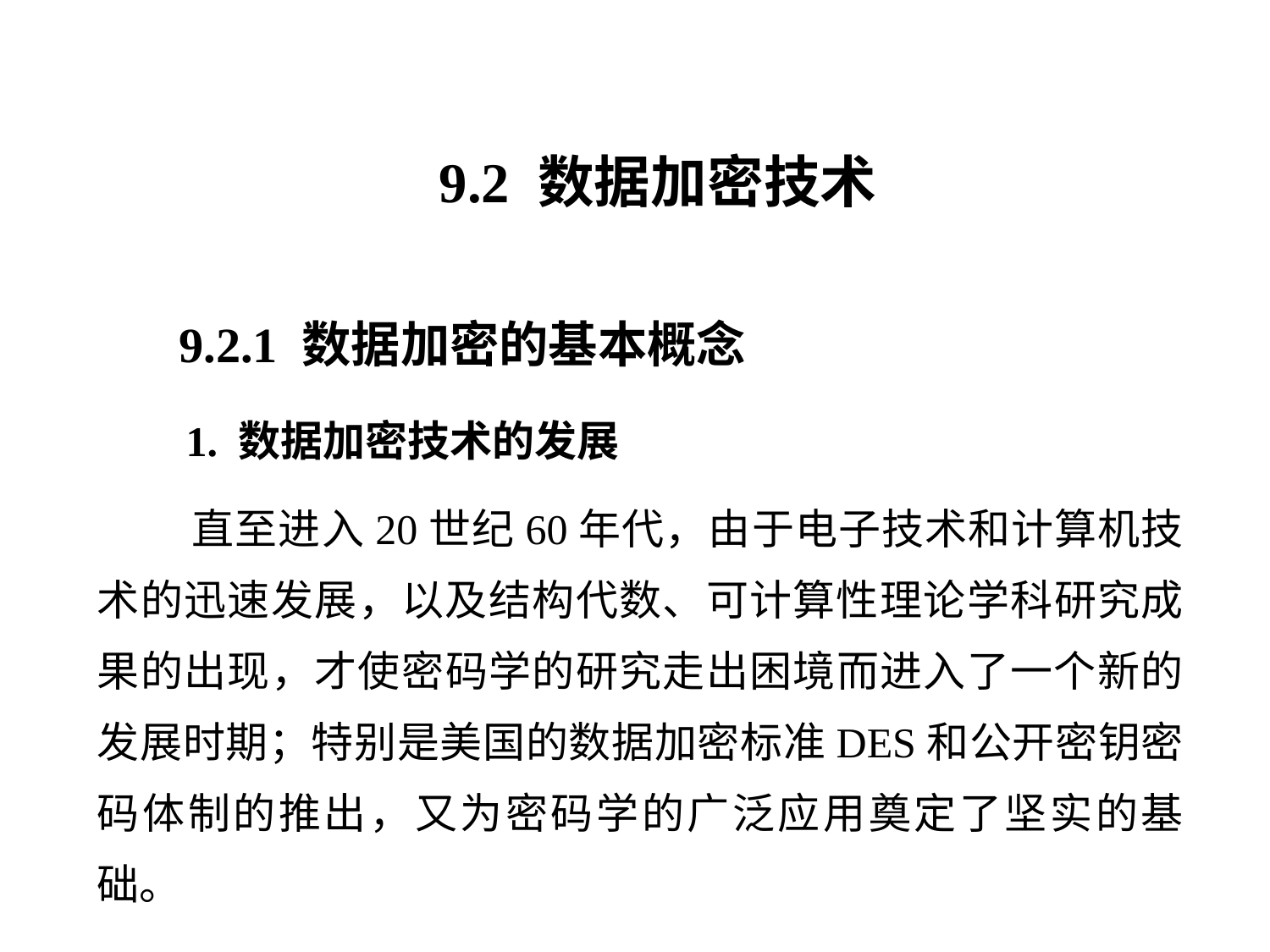

9.2 数据加密技术
9.2.1 数据加密的基本概念
1. 数据加密技术的发展
        直至进入20世纪60年代，由于电子技术和计算机技术的迅速发展，以及结构代数、可计算性理论学科研究成果的出现，才使密码学的研究走出困境而进入了一个新的发展时期；特别是美国的数据加密标准DES和公开密钥密码体制的推出，又为密码学的广泛应用奠定了坚实的基础。